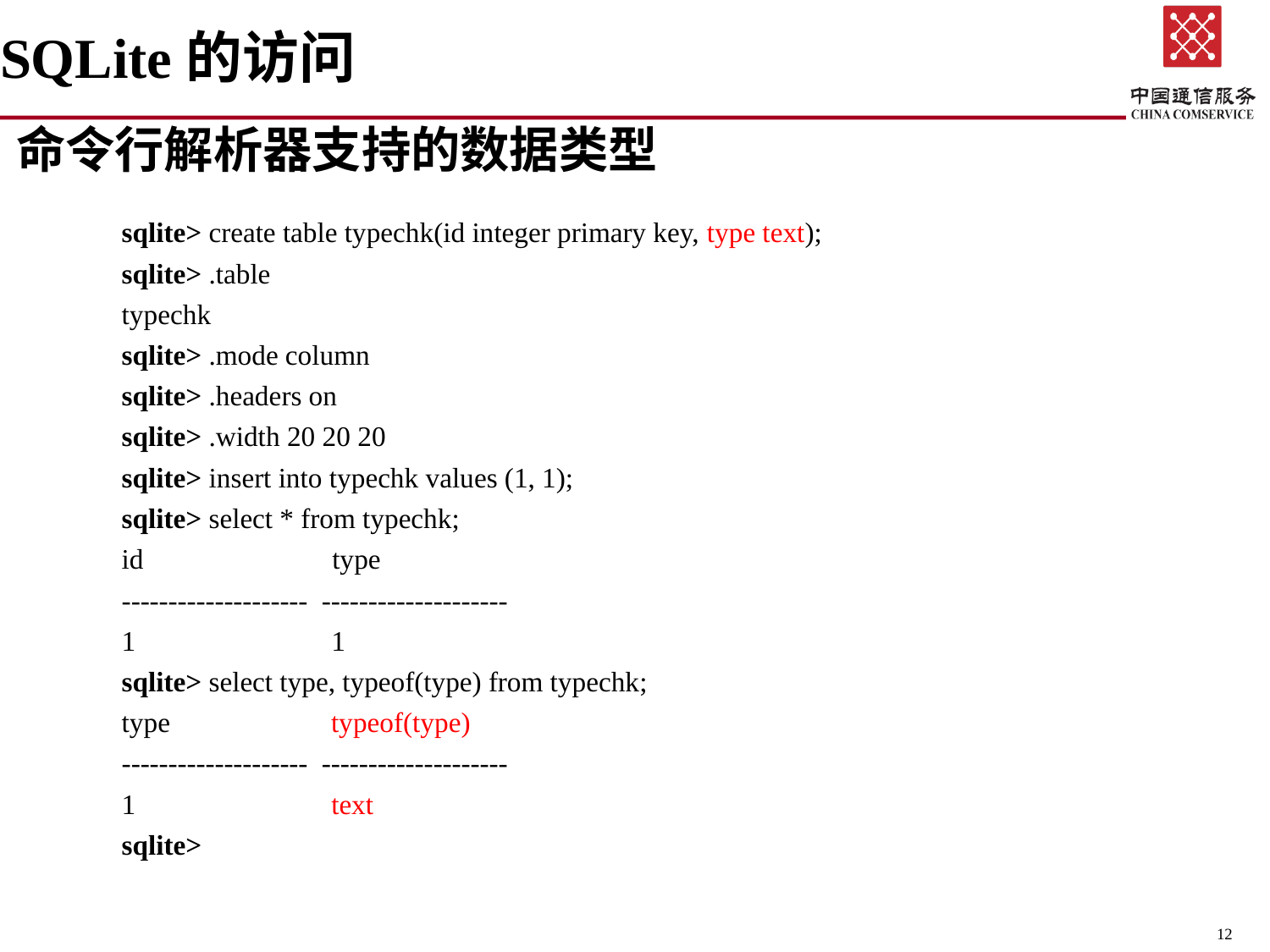

# SQLite的访问
命令行解析器支持的数据类型

sqlite> create table typechk(id integer primary key, type text);
sqlite> .table
typechk
sqlite> .mode column
sqlite> .headers on
sqlite> .width 20 20 20
sqlite> insert into typechk values (1, 1);
sqlite> select * from typechk;
id                           type
--------------------  --------------------
1                            1
sqlite> select type, typeof(type) from typechk;
type                       typeof(type)
--------------------  --------------------
1                            text
sqlite>